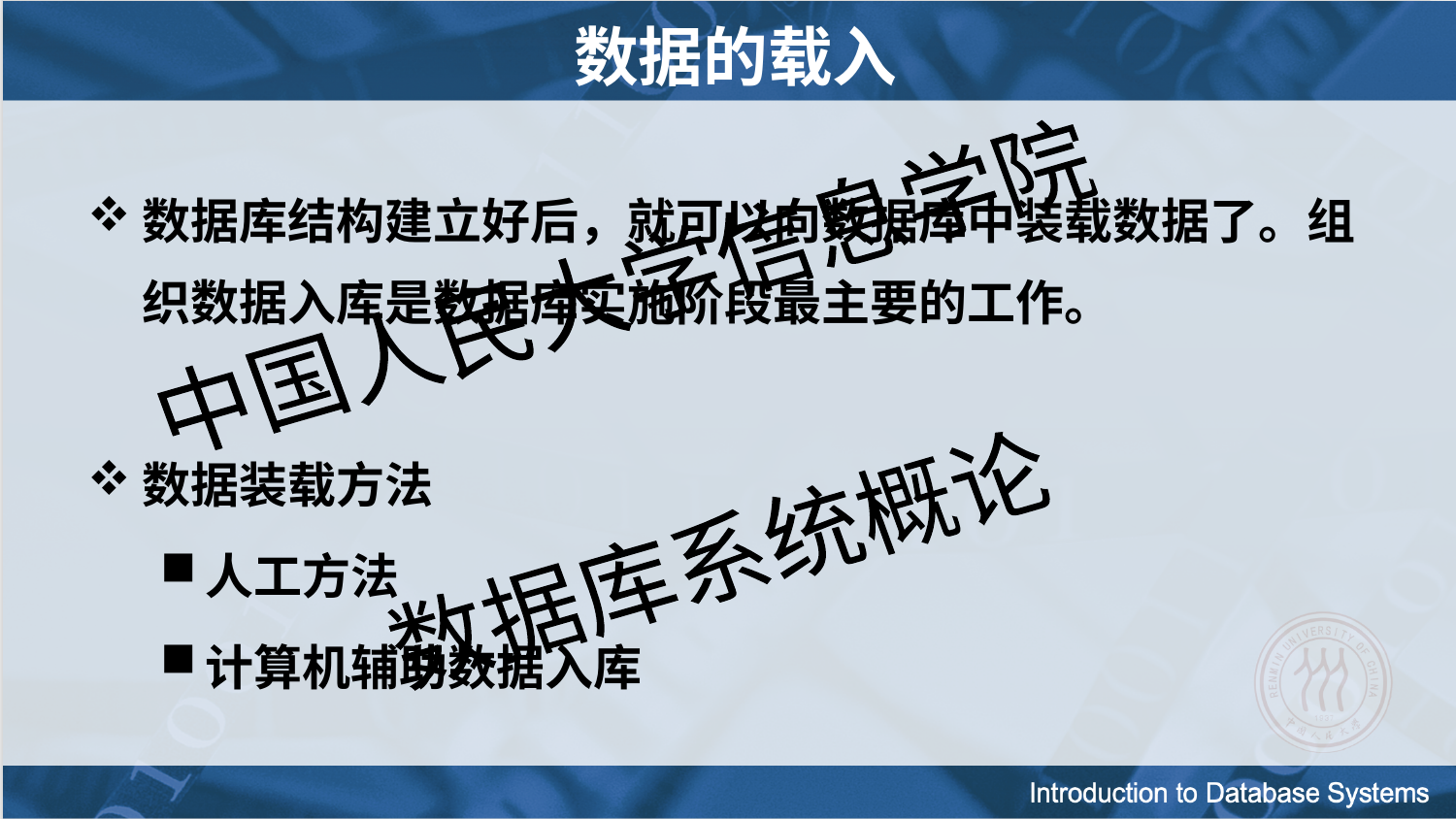

# 数据的载入
数据库结构建立好后，就可以向数据库中装载数据了。组织数据入库是数据库实施阶段最主要的工作。

数据装载方法
人工方法
计算机辅助数据入库